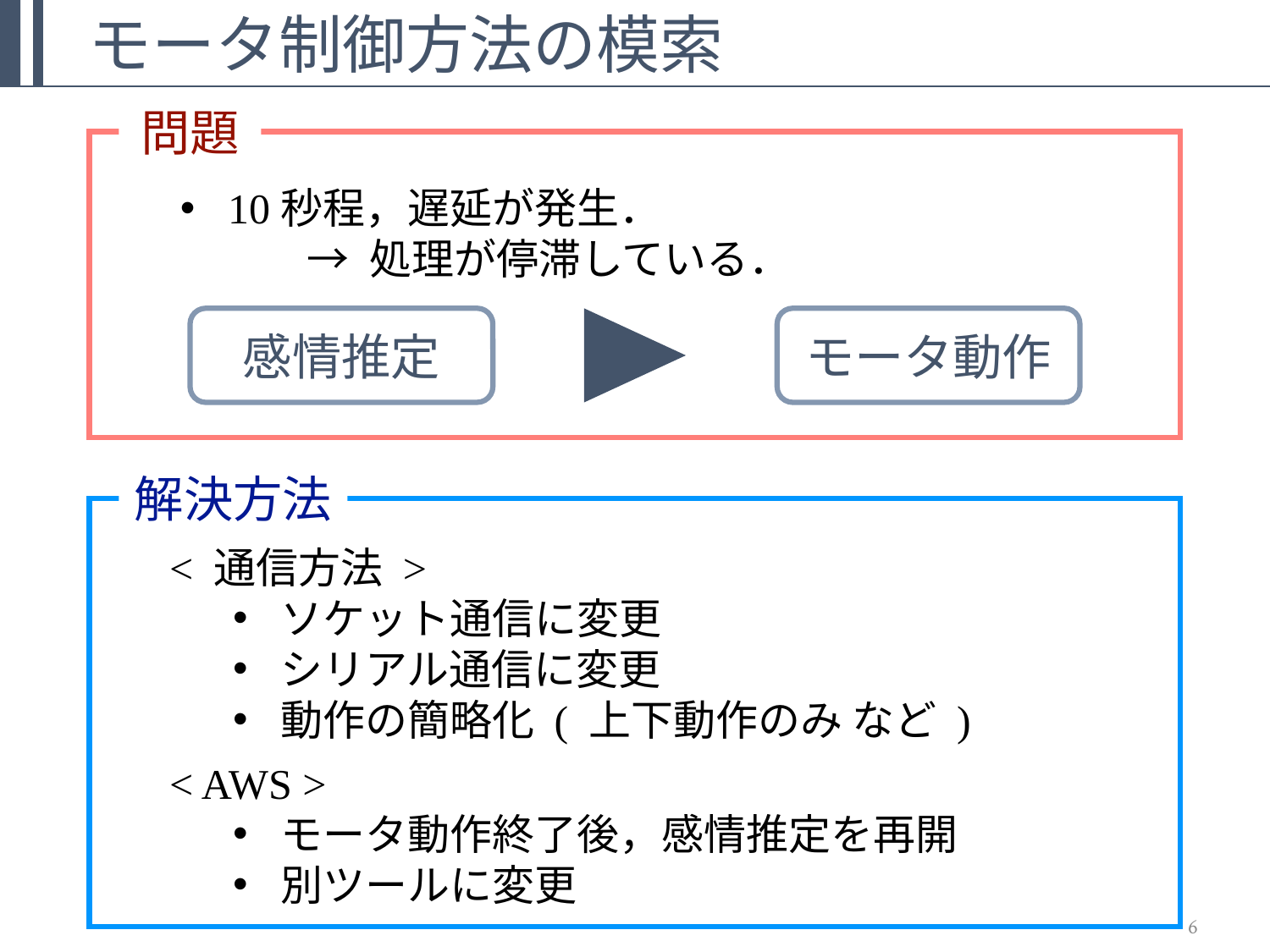

モータ制御方法の模索
問題

10秒程，遅延が発生．
	→ 処理が停滞している．

感情推定
モータ動作
解決方法

< 通信方法 >
ソケット通信に変更
シリアル通信に変更
動作の簡略化 ( 上下動作のみ など )

< AWS >
モータ動作終了後，感情推定を再開
別ツールに変更
6